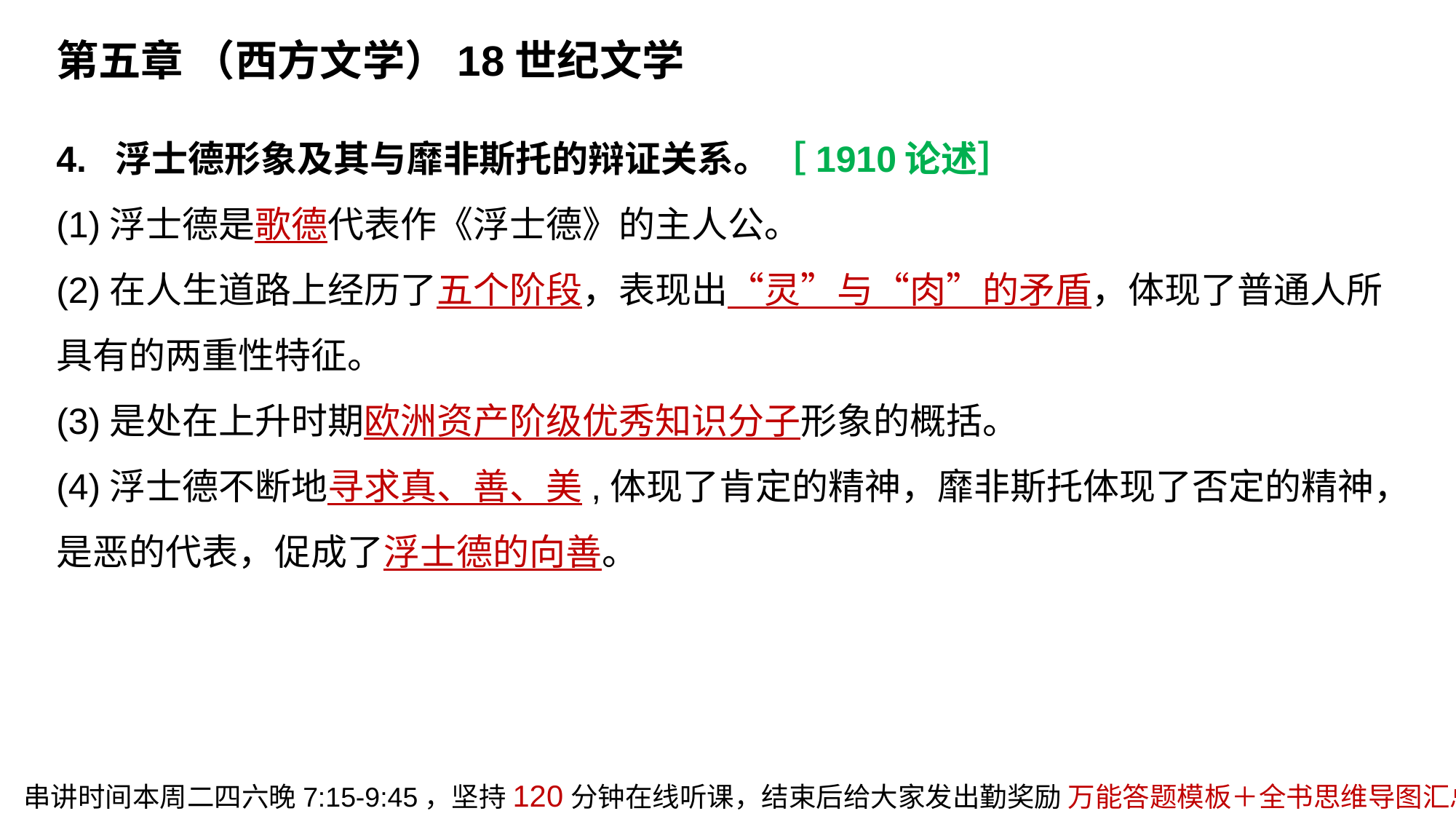

第五章 （西方文学）18世纪文学
4.  浮士德形象及其与靡非斯托的辩证关系。［1910论述］
(1)浮士德是歌德代表作《浮士德》的主人公。
(2)在人生道路上经历了五个阶段，表现出“灵”与“肉”的矛盾，体现了普通人所具有的两重性特征。
(3)是处在上升时期欧洲资产阶级优秀知识分子形象的概括。
(4)浮士德不断地寻求真、善、美,体现了肯定的精神，靡非斯托体现了否定的精神，是恶的代表，促成了浮士德的向善。